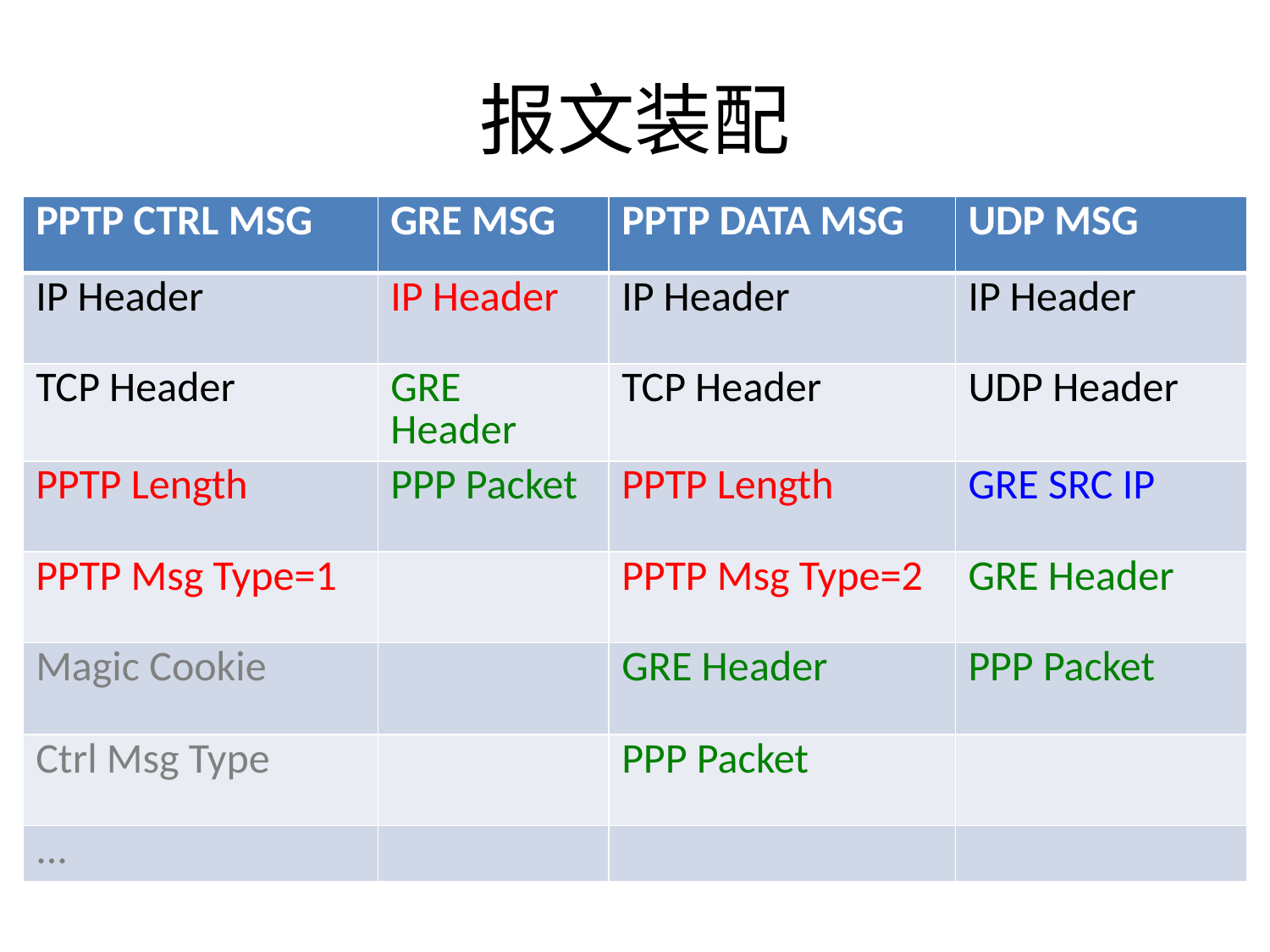

# 报文装配
| PPTP CTRL MSG | GRE MSG | PPTP DATA MSG | UDP MSG |
| --- | --- | --- | --- |
| IP Header | IP Header | IP Header | IP Header |
| TCP Header | GRE Header | TCP Header | UDP Header |
| PPTP Length | PPP Packet | PPTP Length | GRE SRC IP |
| PPTP Msg Type=1 |  | PPTP Msg Type=2 | GRE Header |
| Magic Cookie |  | GRE Header | PPP Packet |
| Ctrl Msg Type |  | PPP Packet |  |
| ... |  |  |  |